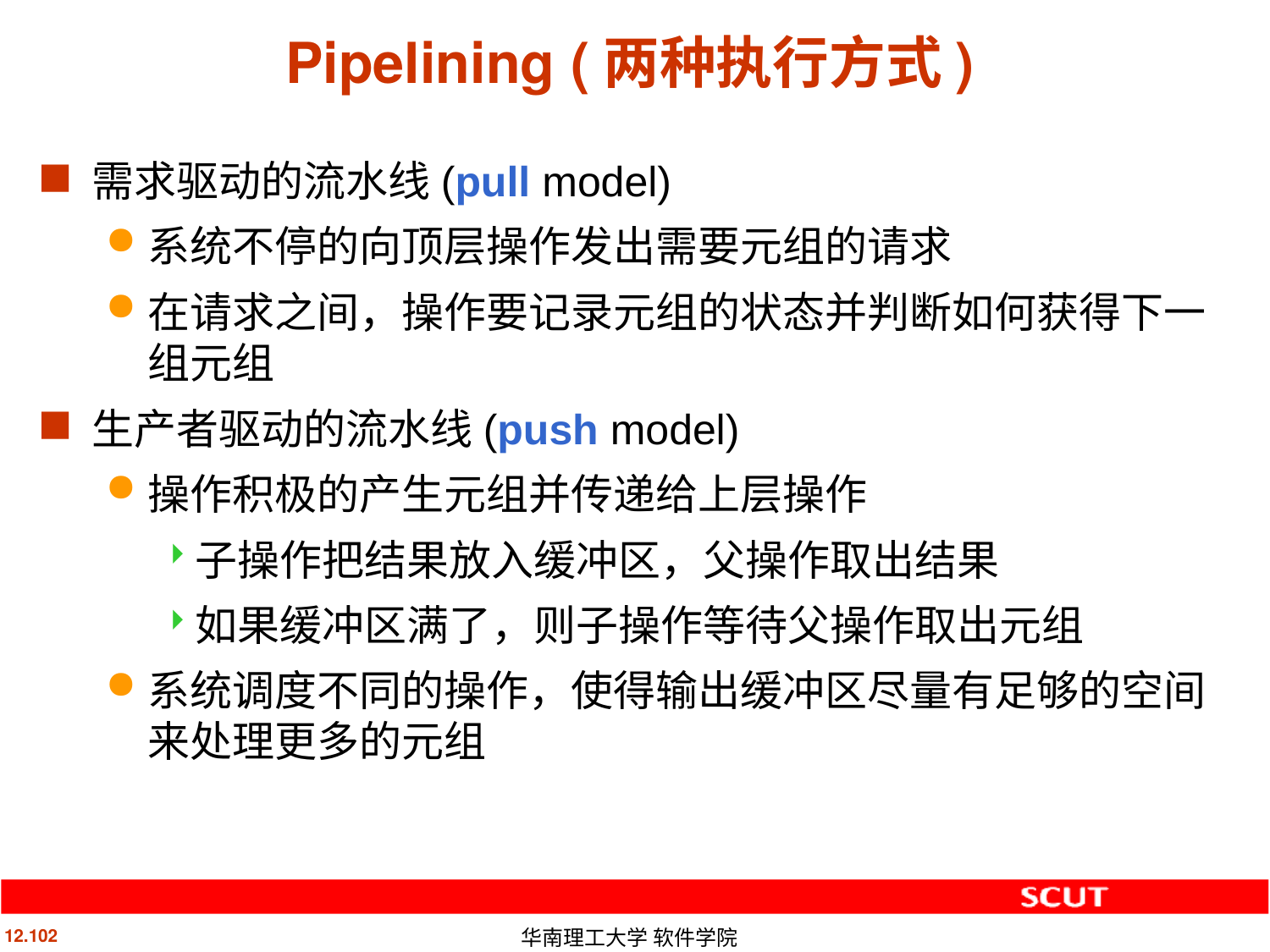

# Pipelining (两种执行方式)
需求驱动的流水线(pull model)
系统不停的向顶层操作发出需要元组的请求
在请求之间，操作要记录元组的状态并判断如何获得下一组元组
生产者驱动的流水线(push model)
操作积极的产生元组并传递给上层操作
子操作把结果放入缓冲区，父操作取出结果
如果缓冲区满了，则子操作等待父操作取出元组
系统调度不同的操作，使得输出缓冲区尽量有足够的空间来处理更多的元组